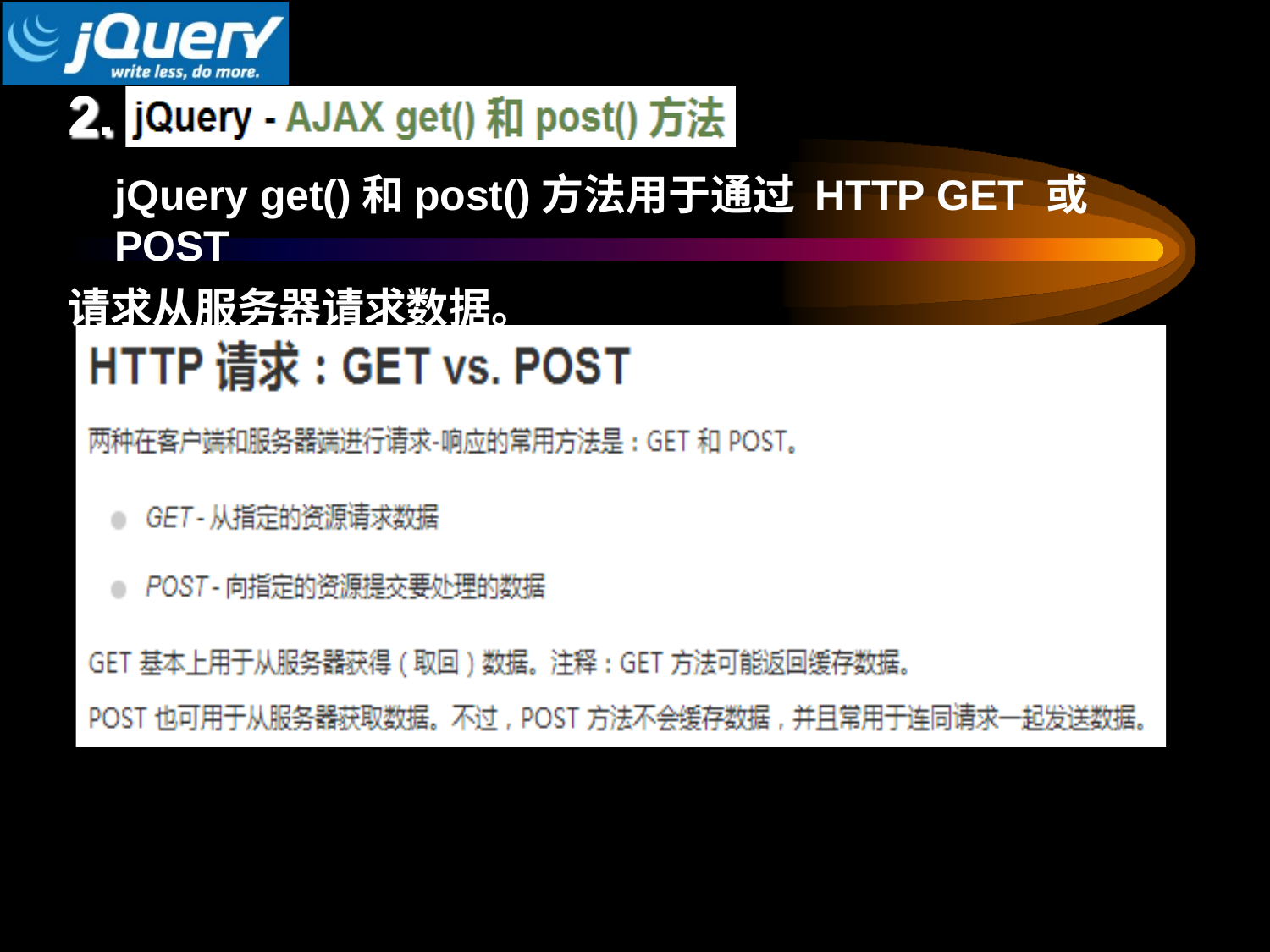

2.

# jQuery get()和post()方法用于通过 HTTP GET 或 POST
请求从服务器请求数据。